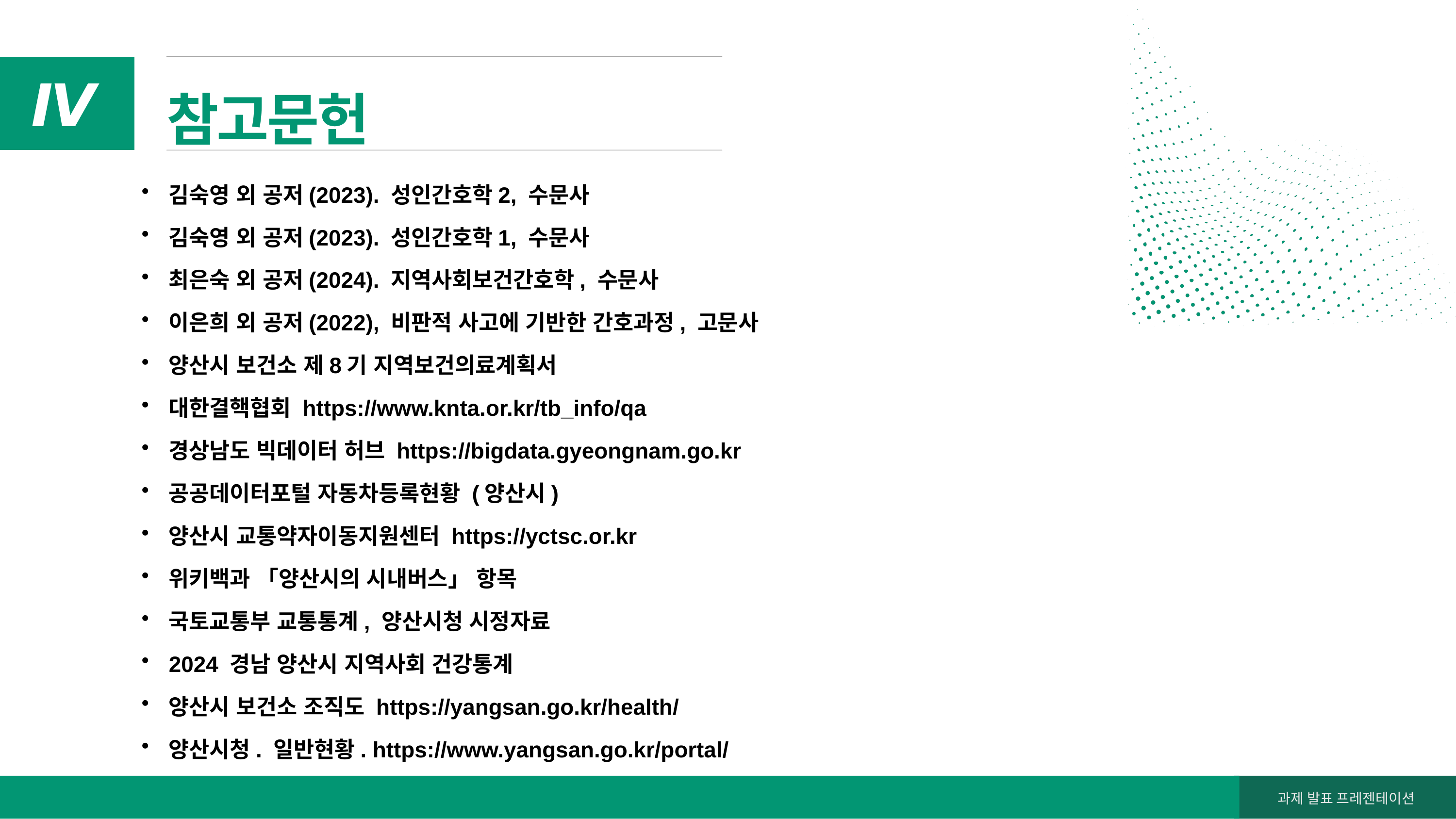

참고문헌

Ⅳ

김숙영 외 공저(2023). 성인간호학2, 수문사
김숙영 외 공저(2023). 성인간호학1, 수문사
최은숙 외 공저(2024). 지역사회보건간호학, 수문사
이은희 외 공저(2022), 비판적 사고에 기반한 간호과정, 고문사
양산시 보건소 제8기 지역보건의료계획서
대한결핵협회 https://www.knta.or.kr/tb_info/qa
경상남도 빅데이터 허브 https://bigdata.gyeongnam.go.kr
공공데이터포털 자동차등록현황 (양산시)
양산시 교통약자이동지원센터 https://yctsc.or.kr
위키백과 「양산시의 시내버스」 항목
국토교통부 교통통계, 양산시청 시정자료
2024 경남 양산시 지역사회 건강통계
양산시 보건소 조직도 https://yangsan.go.kr/health/
양산시청. 일반현황. https://www.yangsan.go.kr/portal/

과제 발표 프레젠테이션